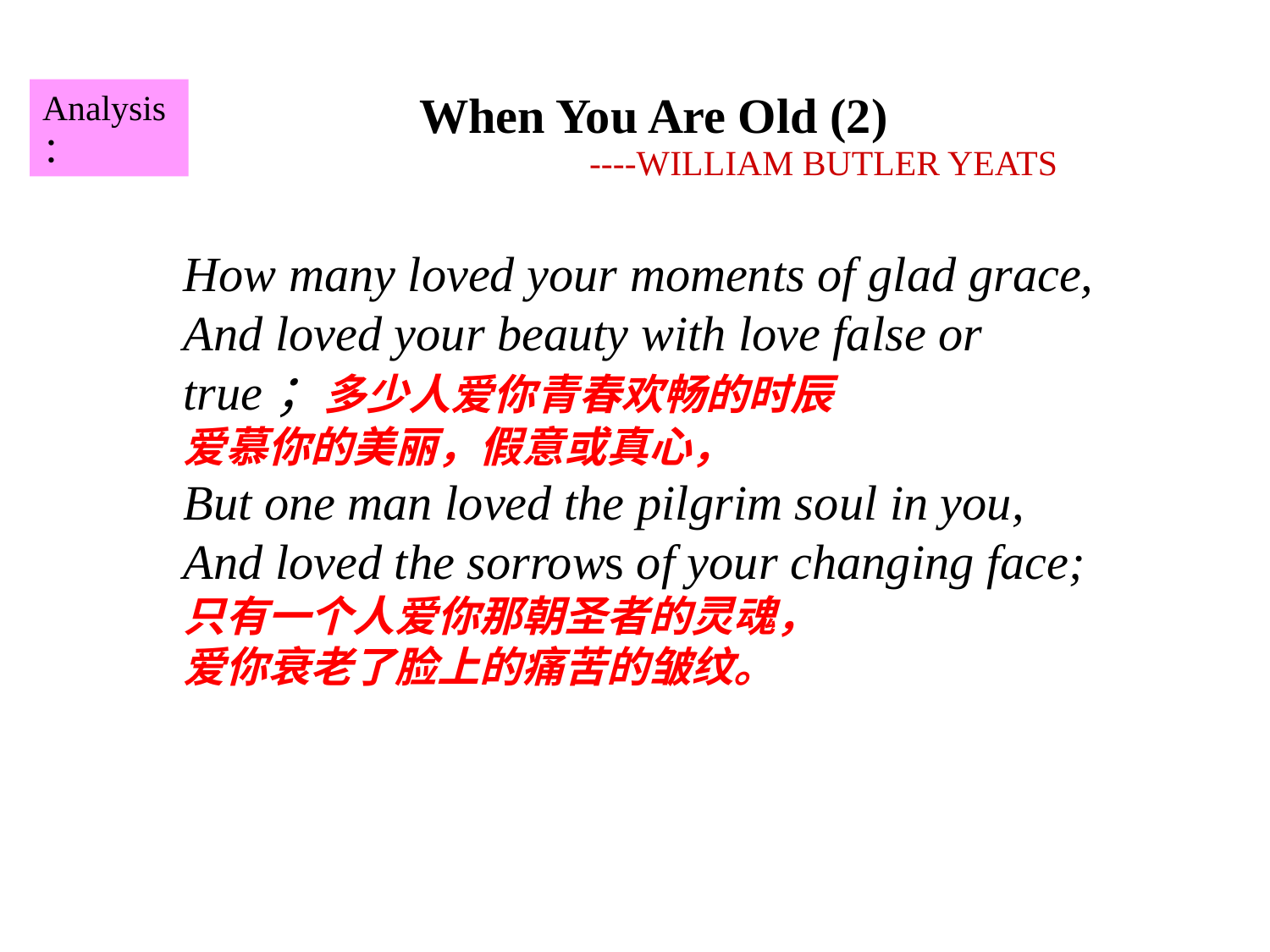

Analysis：
When You Are Old (2)
                                ----WILLIAM BUTLER YEATS

How many loved your moments of glad grace,
And loved your beauty with love false or true；多少人爱你青春欢畅的时辰
爱慕你的美丽，假意或真心，
But one man loved the pilgrim soul in you,
And loved the sorrows of your changing face;只有一个人爱你那朝圣者的灵魂，
爱你衰老了脸上的痛苦的皱纹。